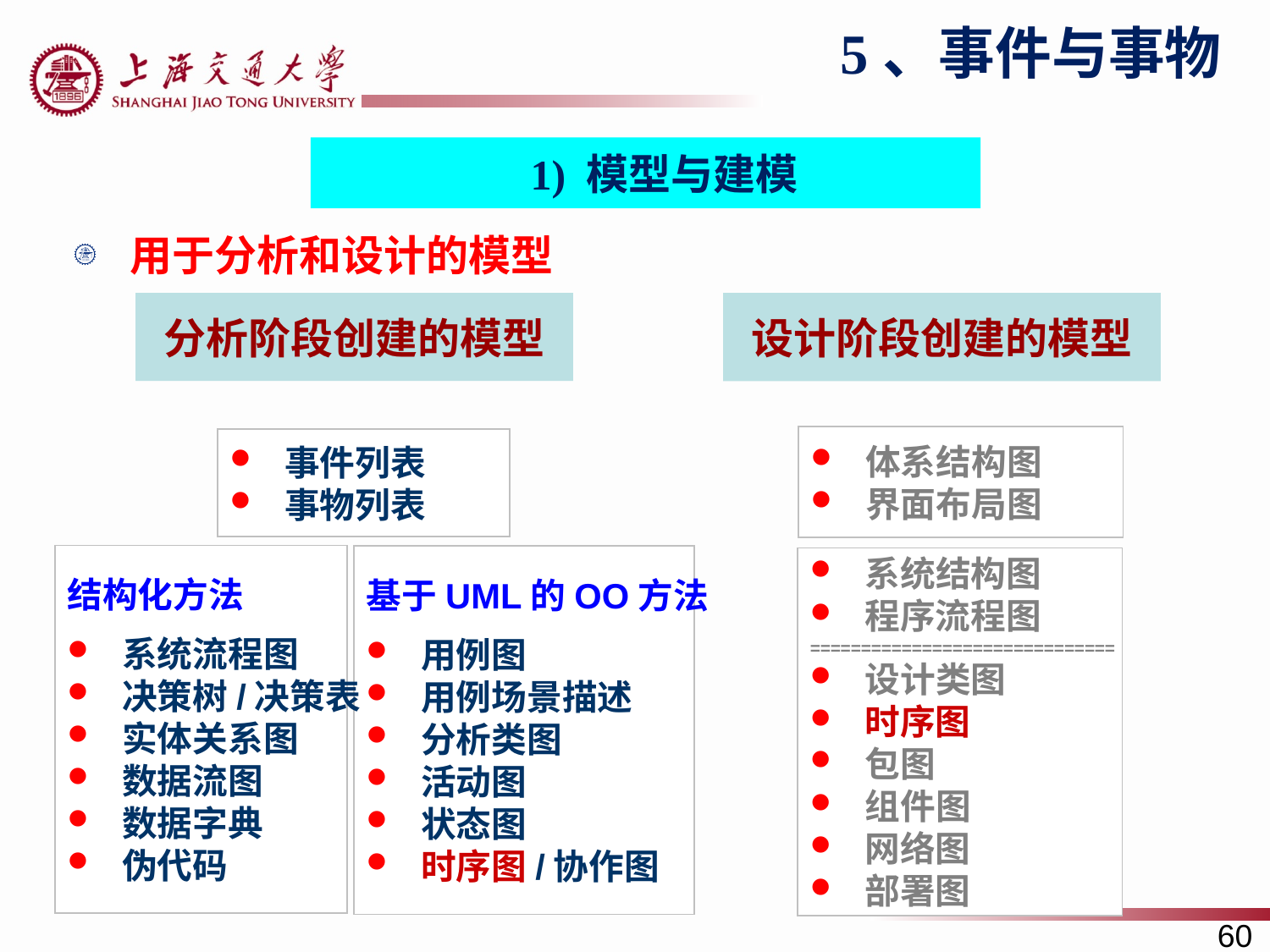

5、事件与事物
1) 模型与建模
用于分析和设计的模型
分析阶段创建的模型
设计阶段创建的模型
  体系结构图
  界面布局图
  事件列表
  事物列表
结构化方法

  系统流程图
  决策树/决策表
  实体关系图
  数据流图
  数据字典
  伪代码
基于UML的OO方法

  用例图
  用例场景描述
  分析类图
  活动图
  状态图
  时序图/协作图
  系统结构图
  程序流程图
==============================
  设计类图
  时序图
  包图
  组件图
  网络图
  部署图
60